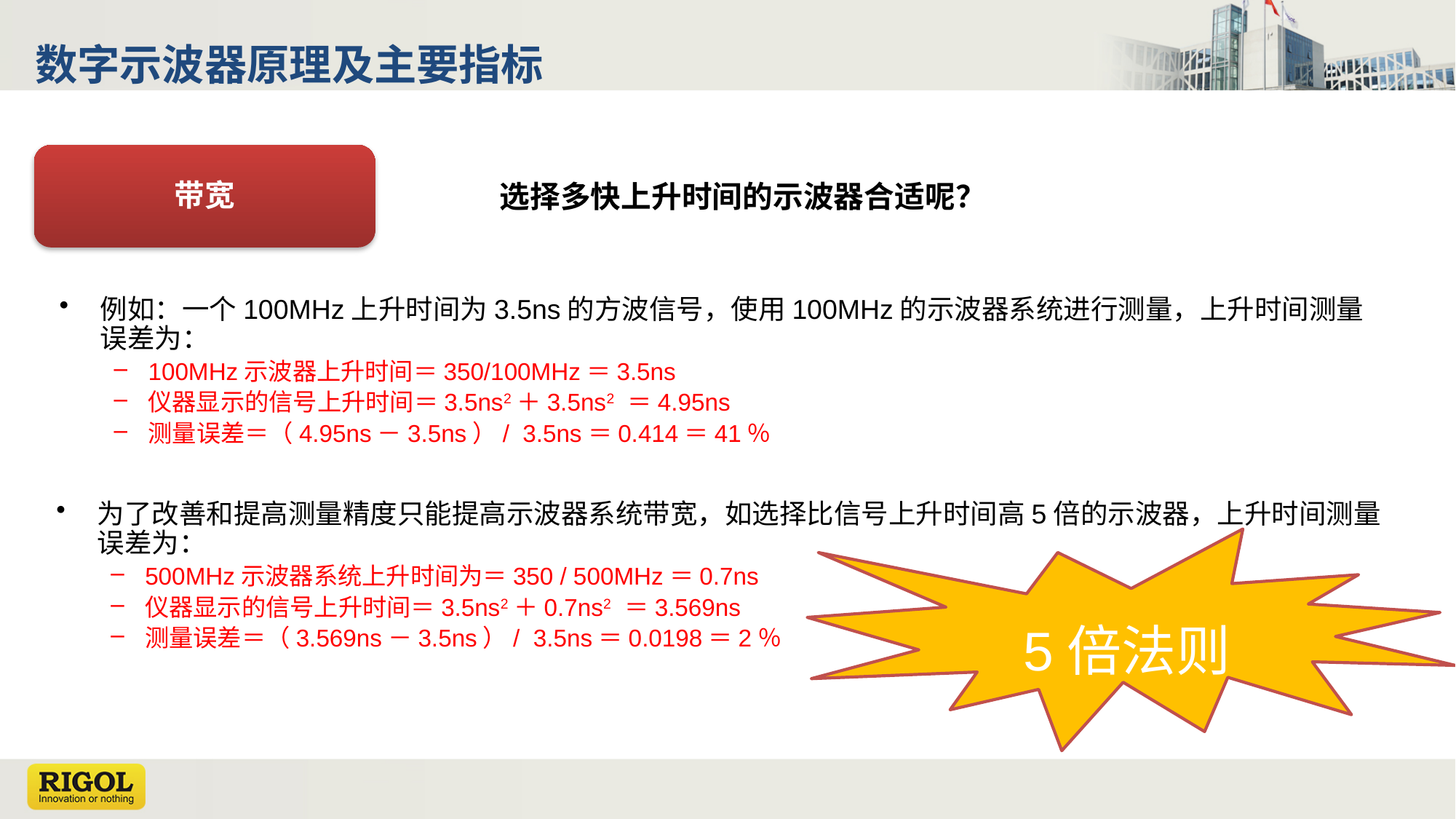

数字示波器原理及主要指标

带宽
选择多快上升时间的示波器合适呢？
例如：一个100MHz上升时间为3.5ns的方波信号，使用100MHz的示波器系统进行测量，上升时间测量误差为：
100MHz示波器上升时间＝350/100MHz＝3.5ns
仪器显示的信号上升时间＝3.5ns2＋3.5ns2  ＝4.95ns
测量误差＝（4.95ns－3.5ns）/  3.5ns＝0.414＝41％
为了改善和提高测量精度只能提高示波器系统带宽，如选择比信号上升时间高5倍的示波器，上升时间测量误差为：
500MHz示波器系统上升时间为＝350 / 500MHz＝0.7ns
仪器显示的信号上升时间＝3.5ns2＋0.7ns2  ＝3.569ns
测量误差＝（3.569ns－3.5ns）/  3.5ns＝0.0198＝2％
5倍法则